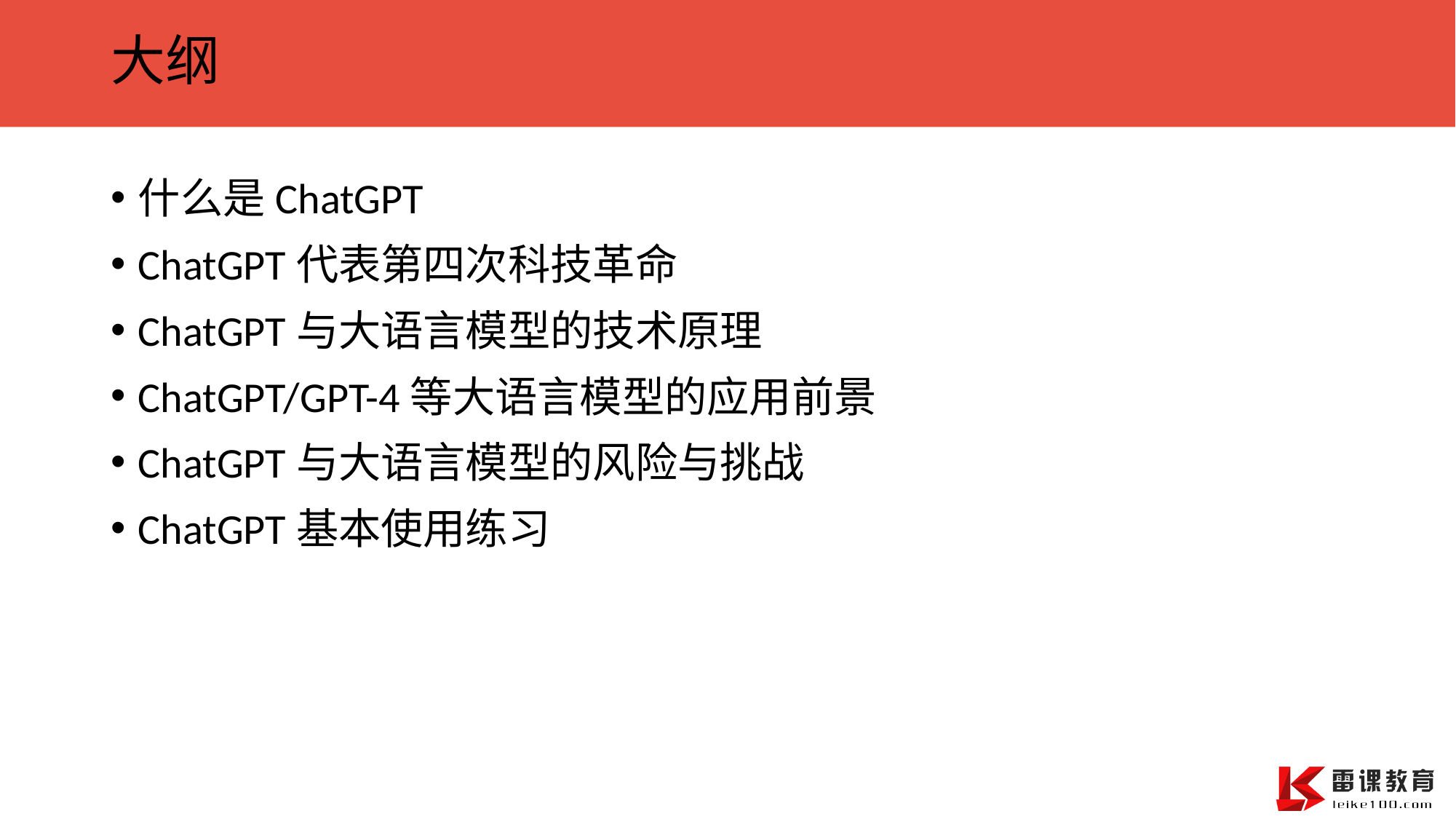

# 大纲
什么是ChatGPT
ChatGPT代表第四次科技革命
ChatGPT与大语言模型的技术原理
ChatGPT/GPT-4等大语言模型的应用前景
ChatGPT与大语言模型的风险与挑战
ChatGPT基本使用练习